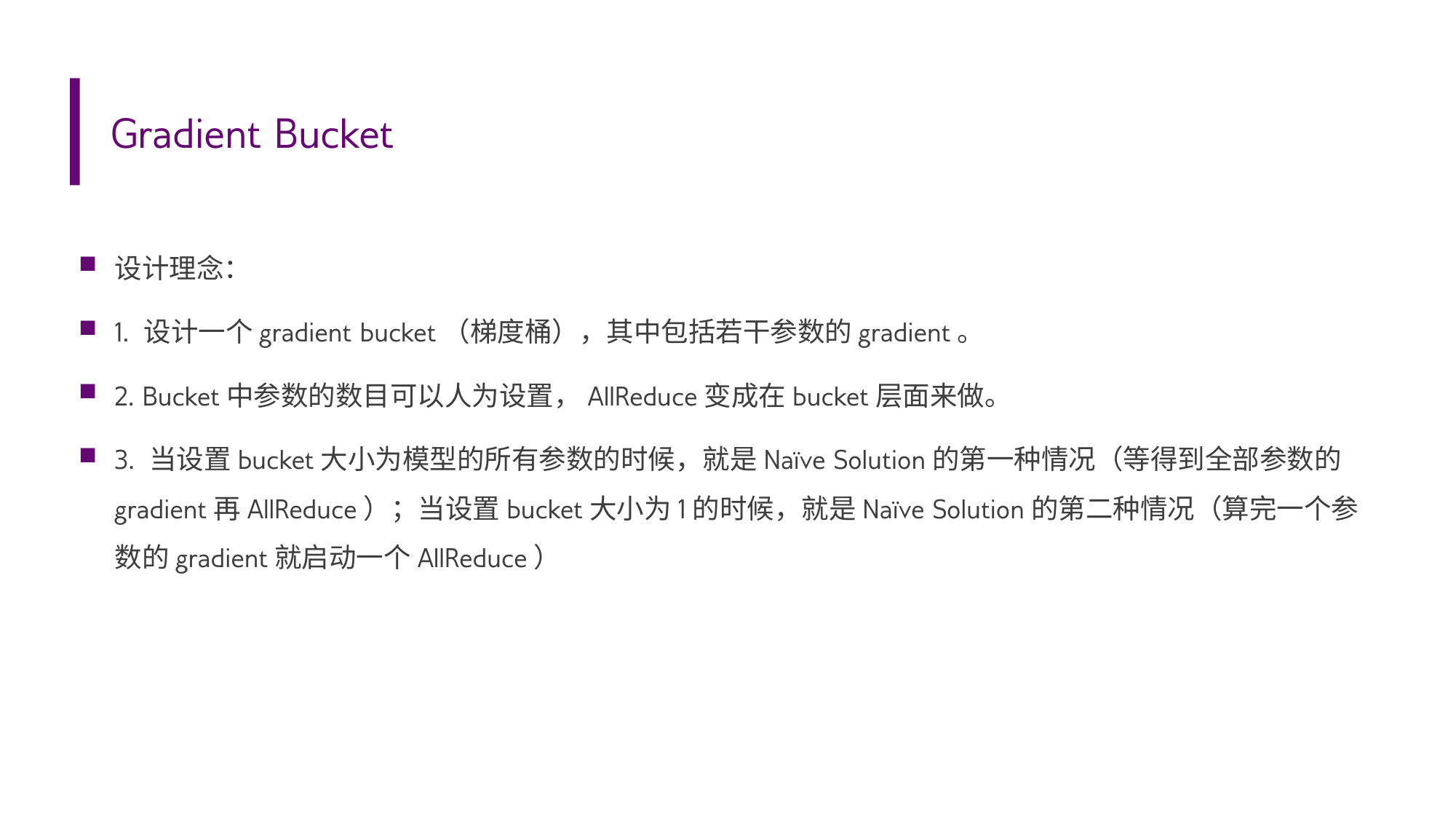

# Gradient Bucket
设计理念：
1. 设计一个gradient bucket（梯度桶），其中包括若干参数的gradient。
2. Bucket中参数的数目可以人为设置，AllReduce变成在bucket层面来做。
3. 当设置bucket大小为模型的所有参数的时候，就是Naïve Solution的第一种情况（等得到全部参数的gradient再AllReduce）；当设置bucket大小为1的时候，就是Naïve Solution的第二种情况（算完一个参数的gradient就启动一个AllReduce）